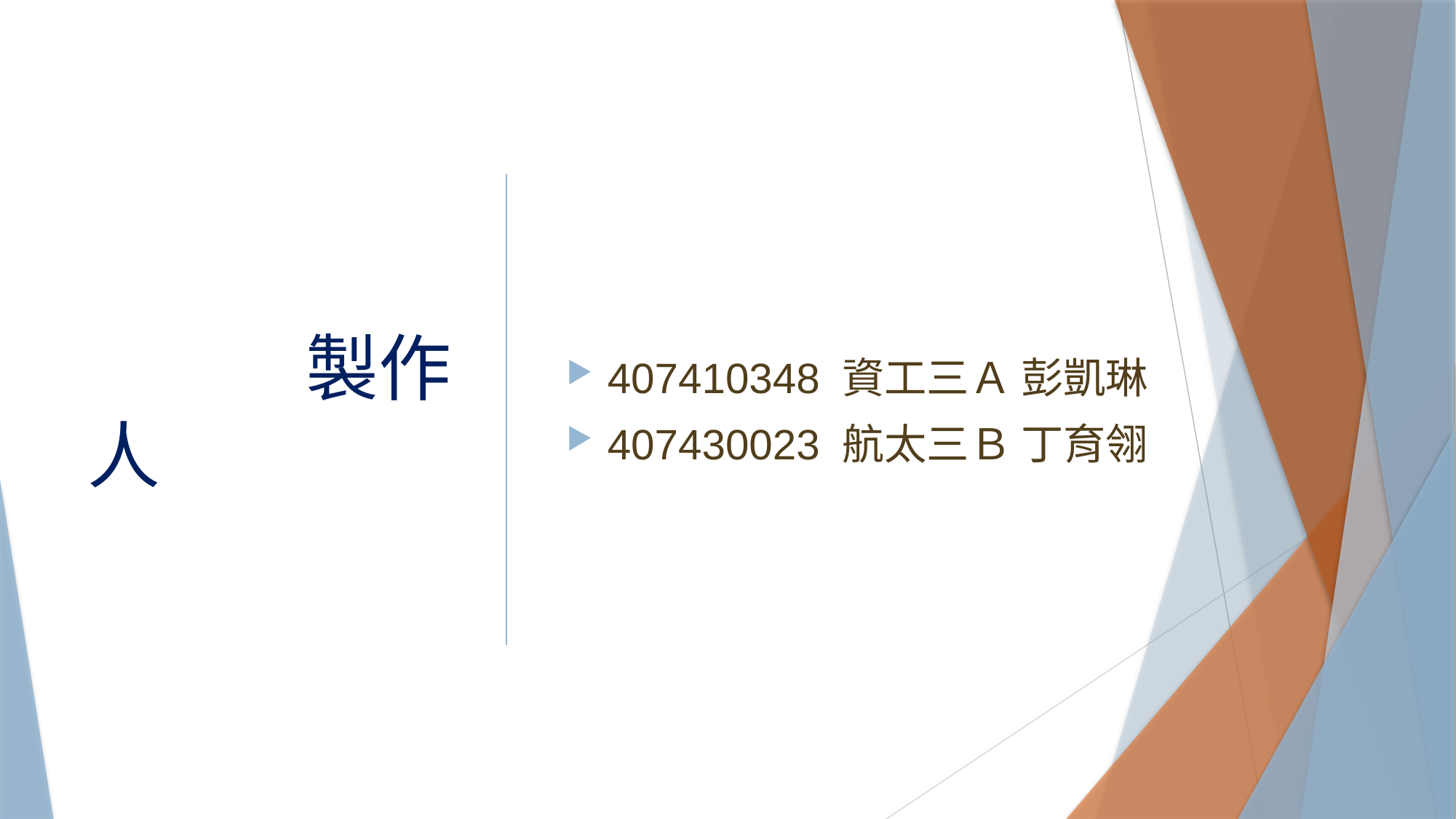

# 製作人
407410348 資工三Ａ 彭凱琳
407430023 航太三Ｂ 丁育翎